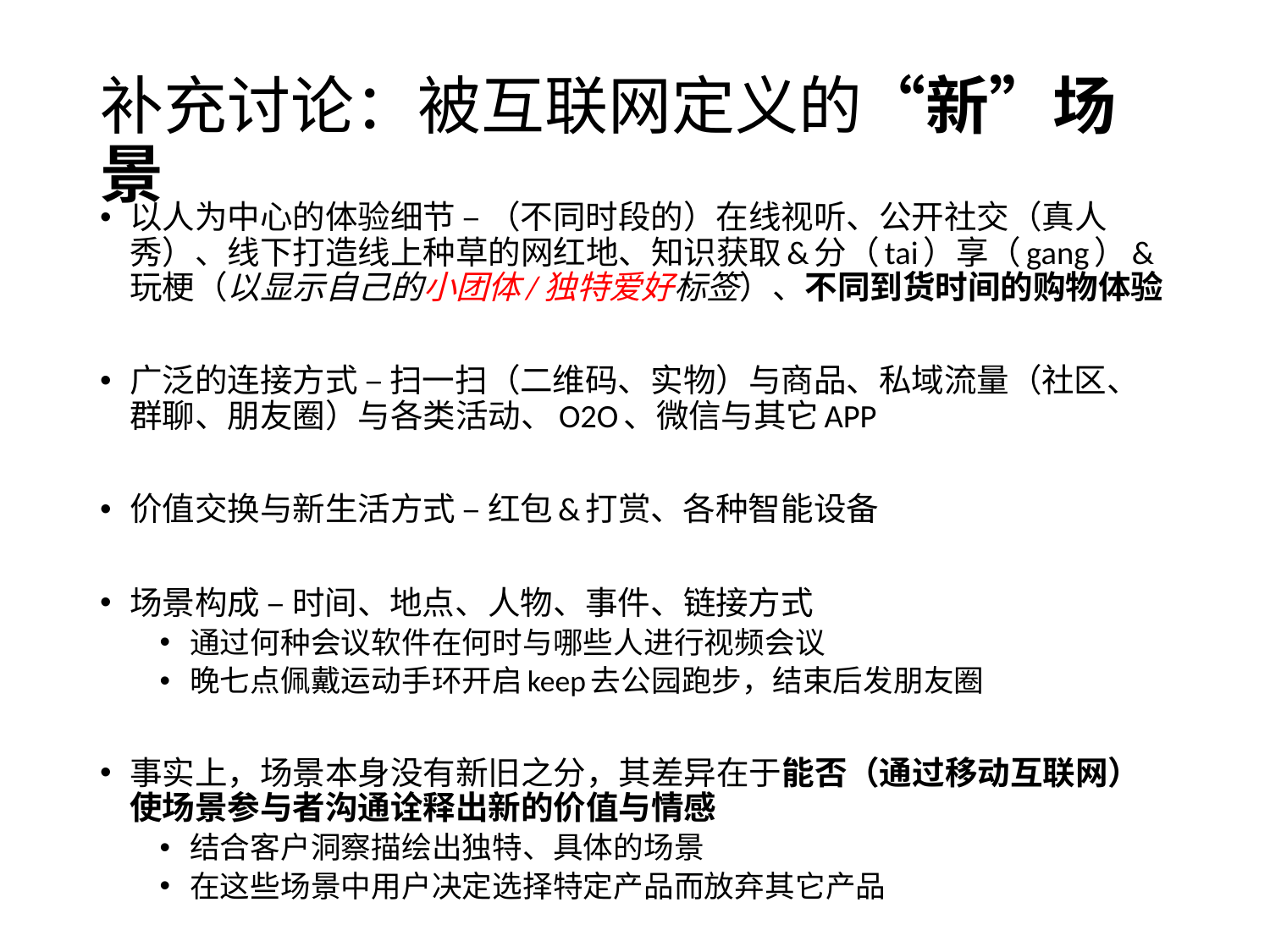

# 补充讨论：被互联网定义的“新”场景
以人为中心的体验细节 – （不同时段的）在线视听、公开社交（真人秀）、线下打造线上种草的网红地、知识获取&分（tai）享（gang）&玩梗（以显示自己的小团体/独特爱好标签）、不同到货时间的购物体验

广泛的连接方式 – 扫一扫（二维码、实物）与商品、私域流量（社区、群聊、朋友圈）与各类活动、O2O、微信与其它APP

价值交换与新生活方式 – 红包&打赏、各种智能设备

场景构成 – 时间、地点、人物、事件、链接方式
通过何种会议软件在何时与哪些人进行视频会议
晚七点佩戴运动手环开启keep去公园跑步，结束后发朋友圈

事实上，场景本身没有新旧之分，其差异在于能否（通过移动互联网）使场景参与者沟通诠释出新的价值与情感
结合客户洞察描绘出独特、具体的场景
在这些场景中用户决定选择特定产品而放弃其它产品